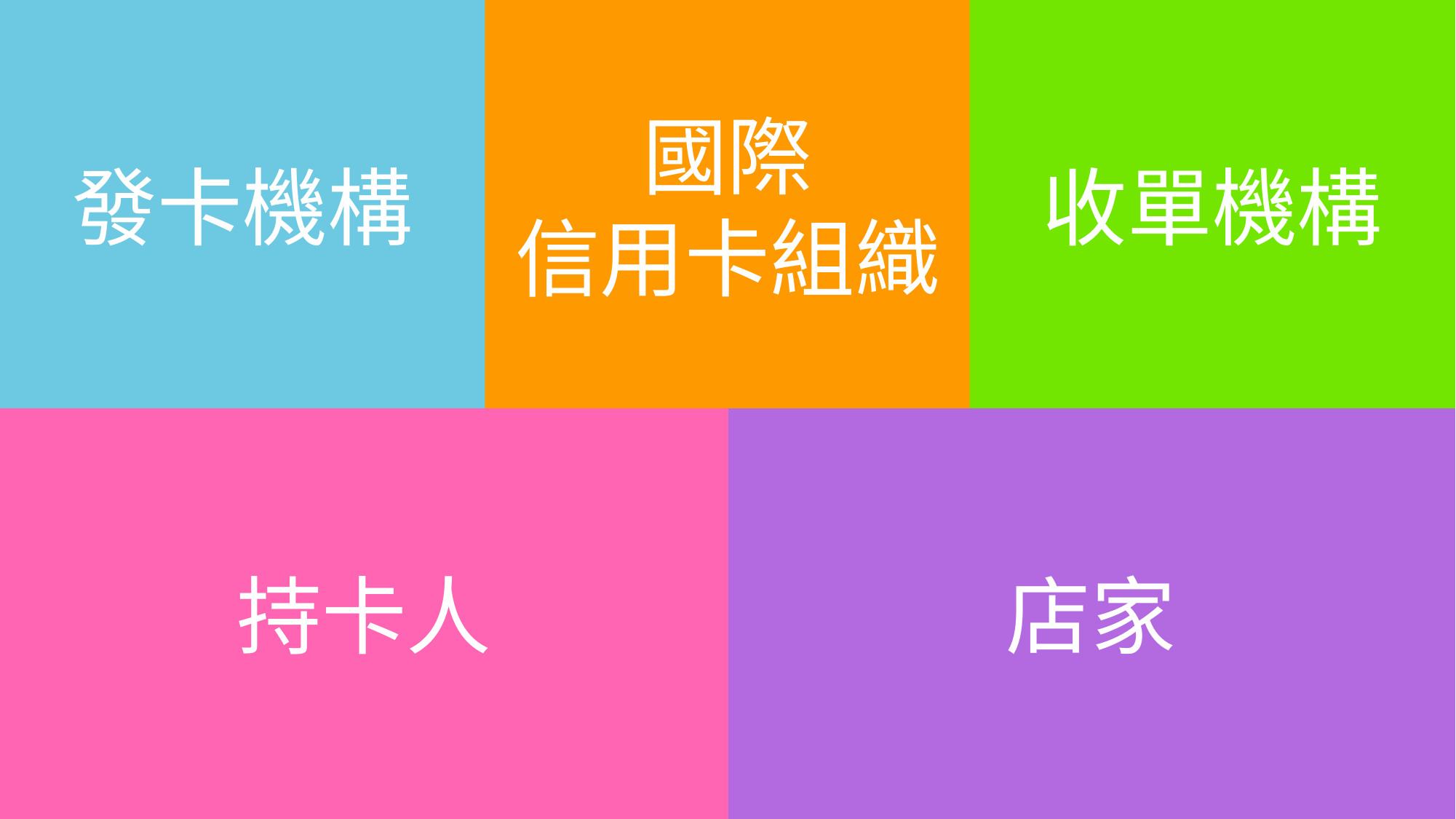

發卡機構
國際
信用卡組織
收單機構
持卡人
店家
9